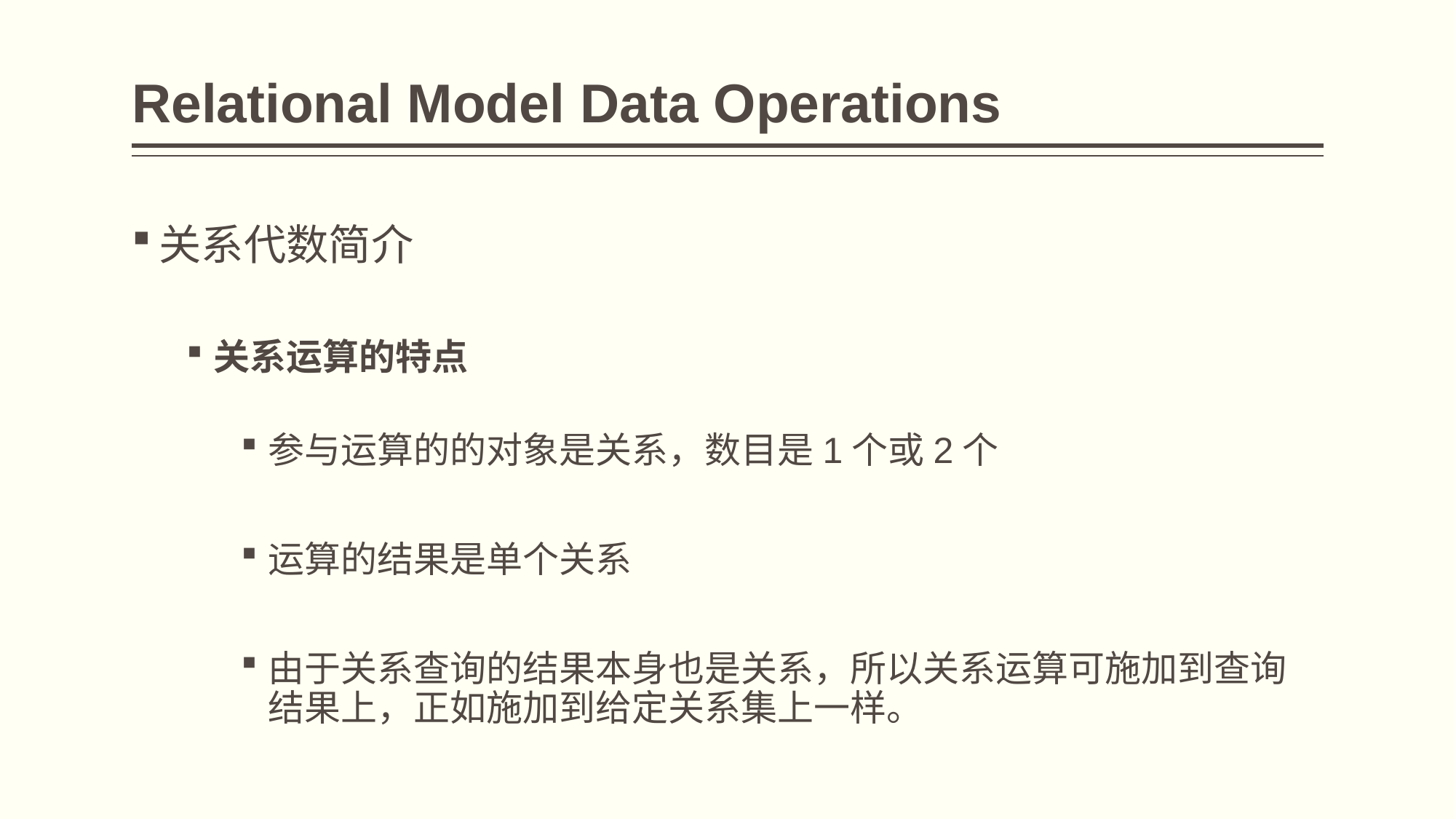

# Relational Model Data Operations
关系代数简介

关系运算的特点

参与运算的的对象是关系，数目是1个或2个

运算的结果是单个关系

由于关系查询的结果本身也是关系，所以关系运算可施加到查询结果上，正如施加到给定关系集上一样。